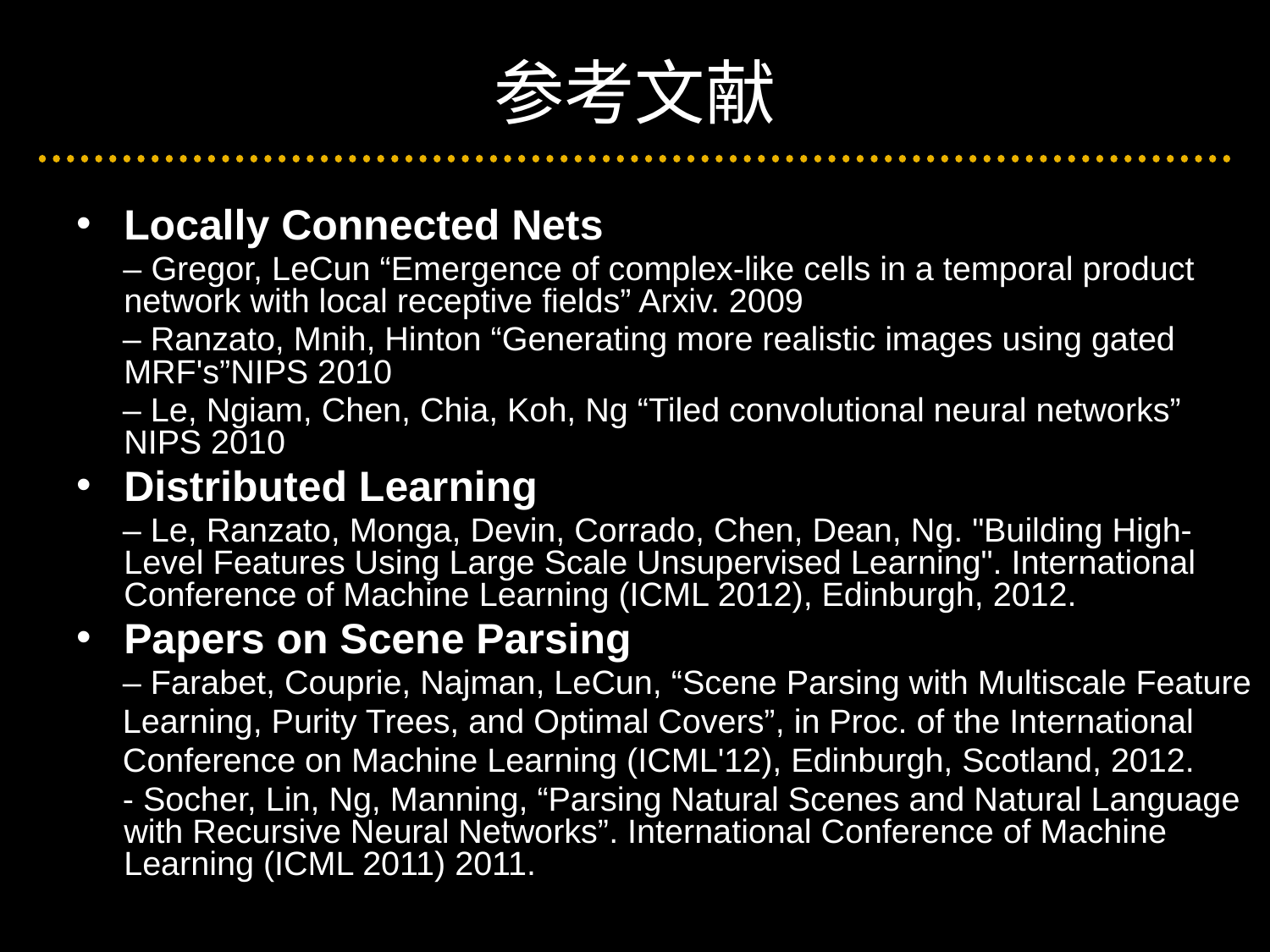

# 参考文献
Locally Connected Nets
      – Gregor, LeCun “Emergence of complex-like cells in a temporal product network with local receptive fields” Arxiv. 2009
     – Ranzato, Mnih, Hinton “Generating more realistic images using gated MRF's”NIPS 2010
     – Le, Ngiam, Chen, Chia, Koh, Ng “Tiled convolutional neural networks” NIPS 2010
Distributed Learning
     – Le, Ranzato, Monga, Devin, Corrado, Chen, Dean, Ng. "Building High-Level Features Using Large Scale Unsupervised Learning". International Conference of Machine Learning (ICML 2012), Edinburgh, 2012.
Papers on Scene Parsing
     – Farabet, Couprie, Najman, LeCun, “Scene Parsing with Multiscale Feature
     Learning, Purity Trees, and Optimal Covers”, in Proc. of the International
     Conference on Machine Learning (ICML'12), Edinburgh, Scotland, 2012.
     - Socher, Lin, Ng, Manning, “Parsing Natural Scenes and Natural Language with Recursive Neural Networks”. International Conference of Machine Learning (ICML 2011) 2011.